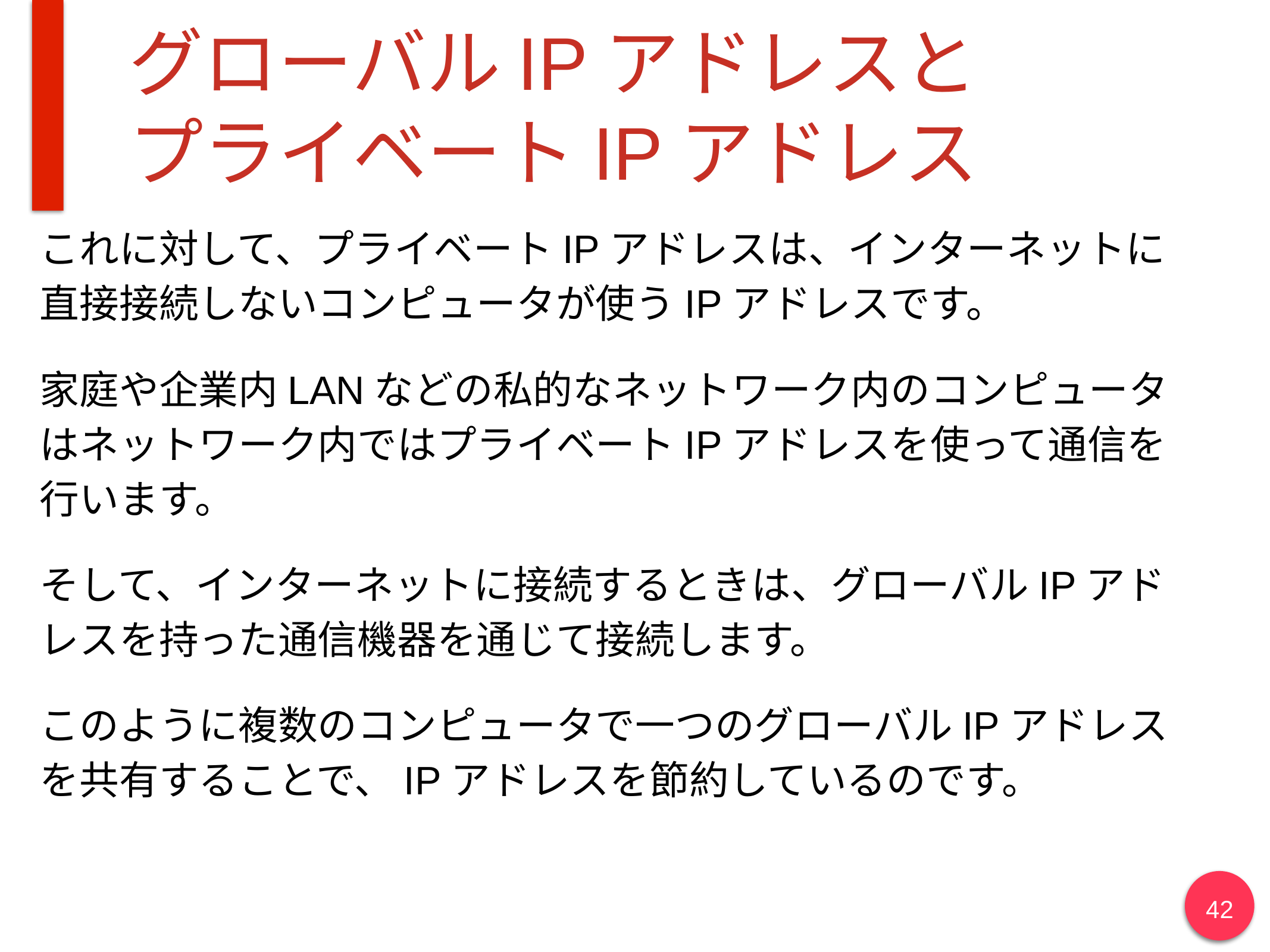

# グローバルIPアドレスと
プライベートIPアドレス
これに対して、プライベートIPアドレスは、インターネットに直接接続しないコンピュータが使うIPアドレスです。
家庭や企業内LANなどの私的なネットワーク内のコンピュータはネットワーク内ではプライベートIPアドレスを使って通信を行います。
そして、インターネットに接続するときは、グローバルIPアドレスを持った通信機器を通じて接続します。
このように複数のコンピュータで一つのグローバルIPアドレスを共有することで、IPアドレスを節約しているのです。

42